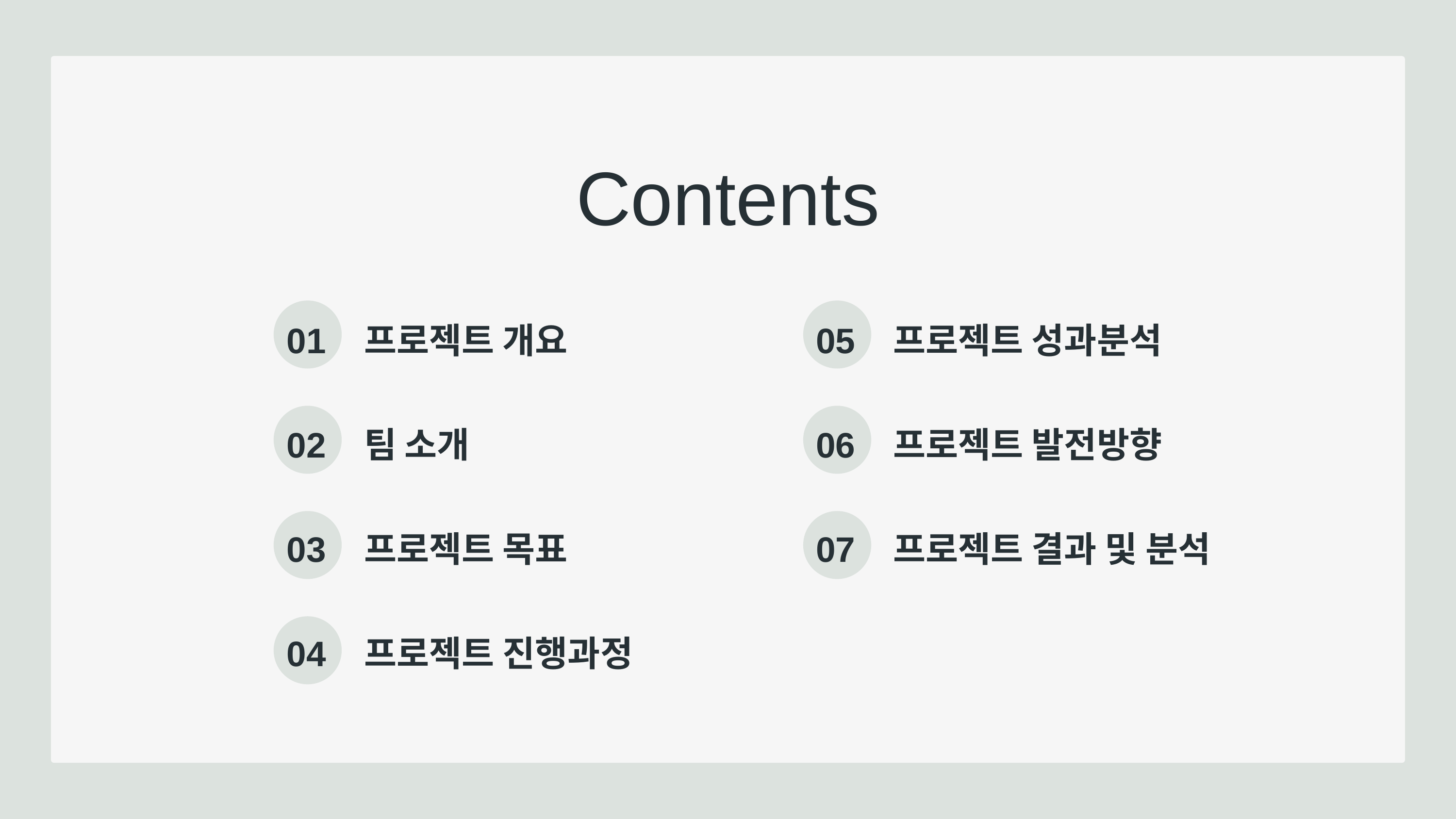

Contents

01   프로젝트 개요
05   프로젝트 성과분석

02   팀 소개
06   프로젝트 발전방향

03   프로젝트 목표
07   프로젝트 결과 및 분석

04   프로젝트 진행과정